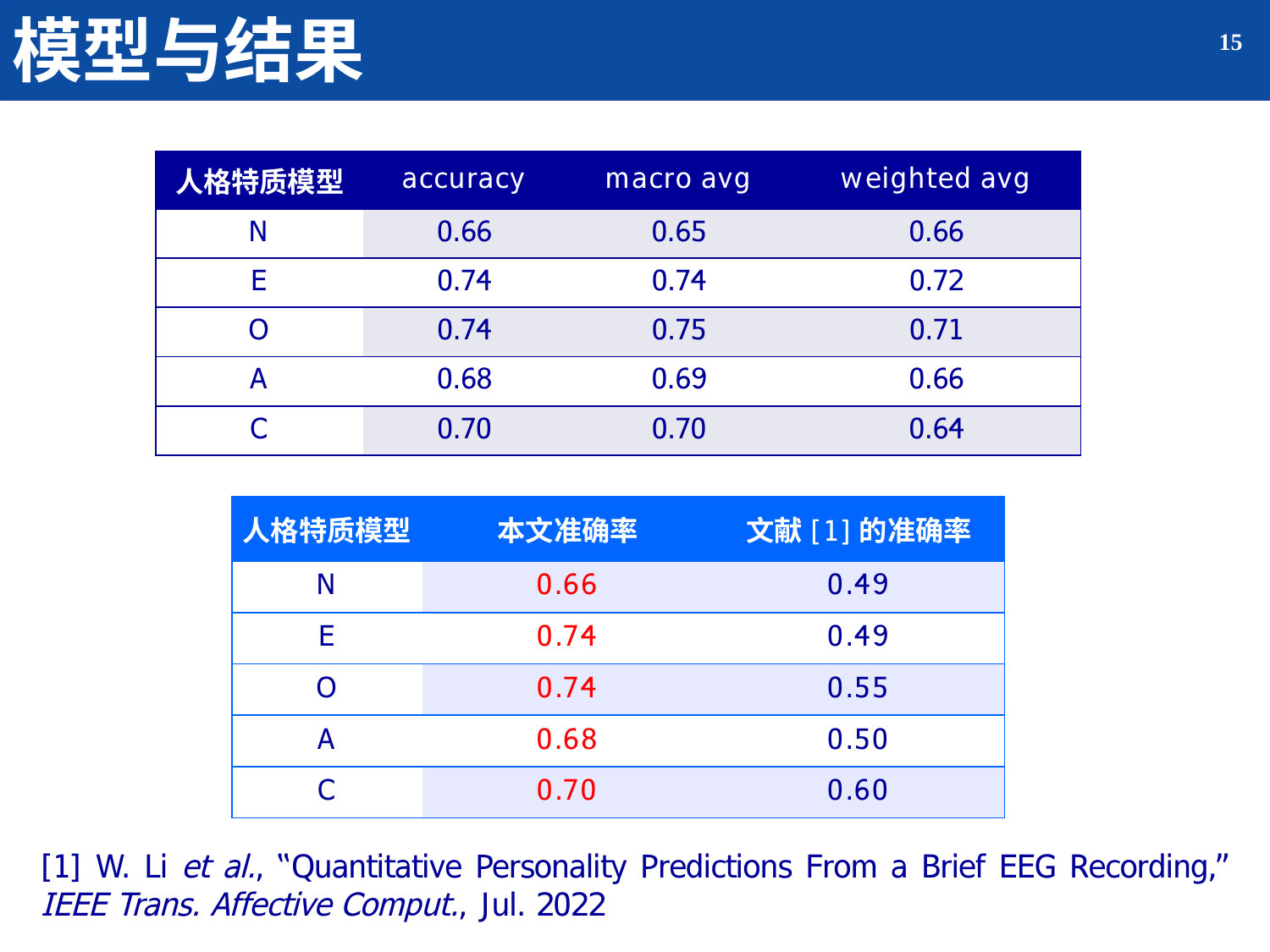

# 模型与结果
| 人格特质模型 | accuracy | macro avg | weighted avg |
| --- | --- | --- | --- |
| N | 0.66 | 0.65 | 0.66 |
| E | 0.74 | 0.74 | 0.72 |
| O | 0.74 | 0.75 | 0.71 |
| A | 0.68 | 0.69 | 0.66 |
| C | 0.70 | 0.70 | 0.64 |
| 人格特质模型 | 本文准确率 | 文献[1]的准确率 |
| --- | --- | --- |
| N | 0.66 | 0.49 |
| E | 0.74 | 0.49 |
| O | 0.74 | 0.55 |
| A | 0.68 | 0.50 |
| C | 0.70 | 0.60 |
[1] W. Li et al., “Quantitative Personality Predictions From a Brief EEG Recording,” IEEE Trans. Affective Comput., Jul. 2022